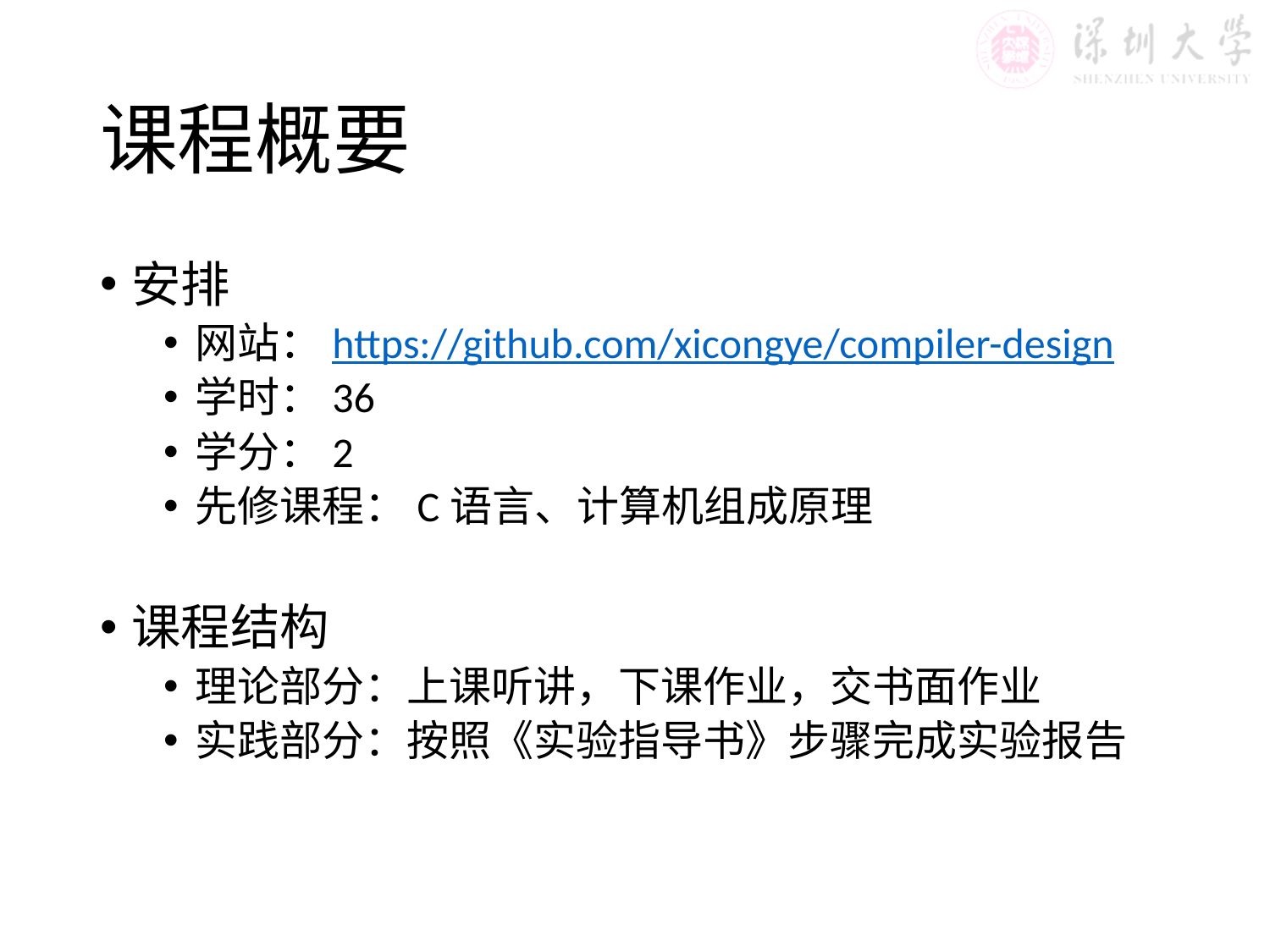

# 课程概要
安排
网站：https://github.com/xicongye/compiler-design
学时：36
学分：2
先修课程：C语言、计算机组成原理

课程结构
理论部分：上课听讲，下课作业，交书面作业
实践部分：按照《实验指导书》步骤完成实验报告